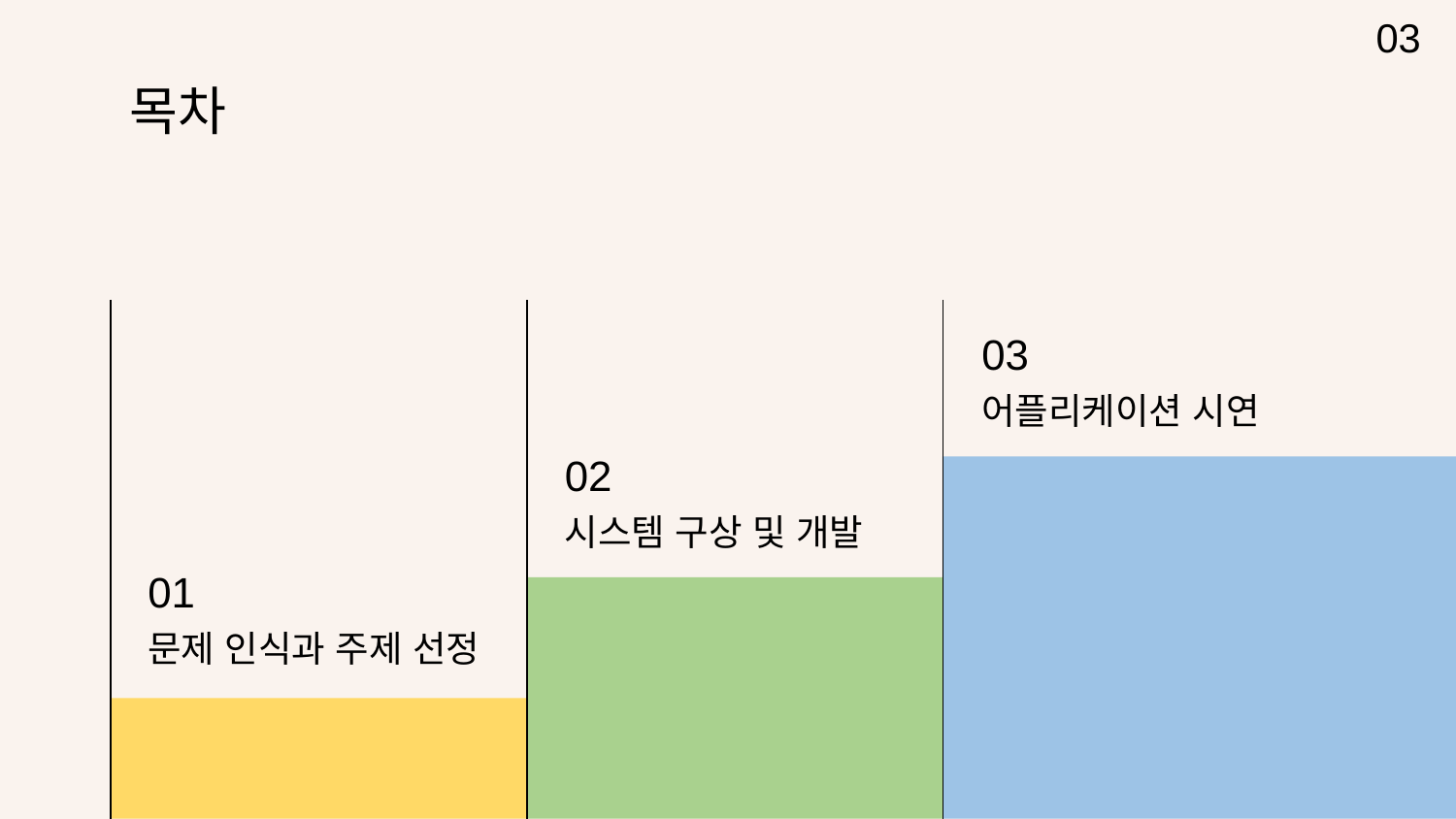

03
# 목차
03
어플리케이션 시연
02

시스템 구상 및 개발
01

문제 인식과 주제 선정